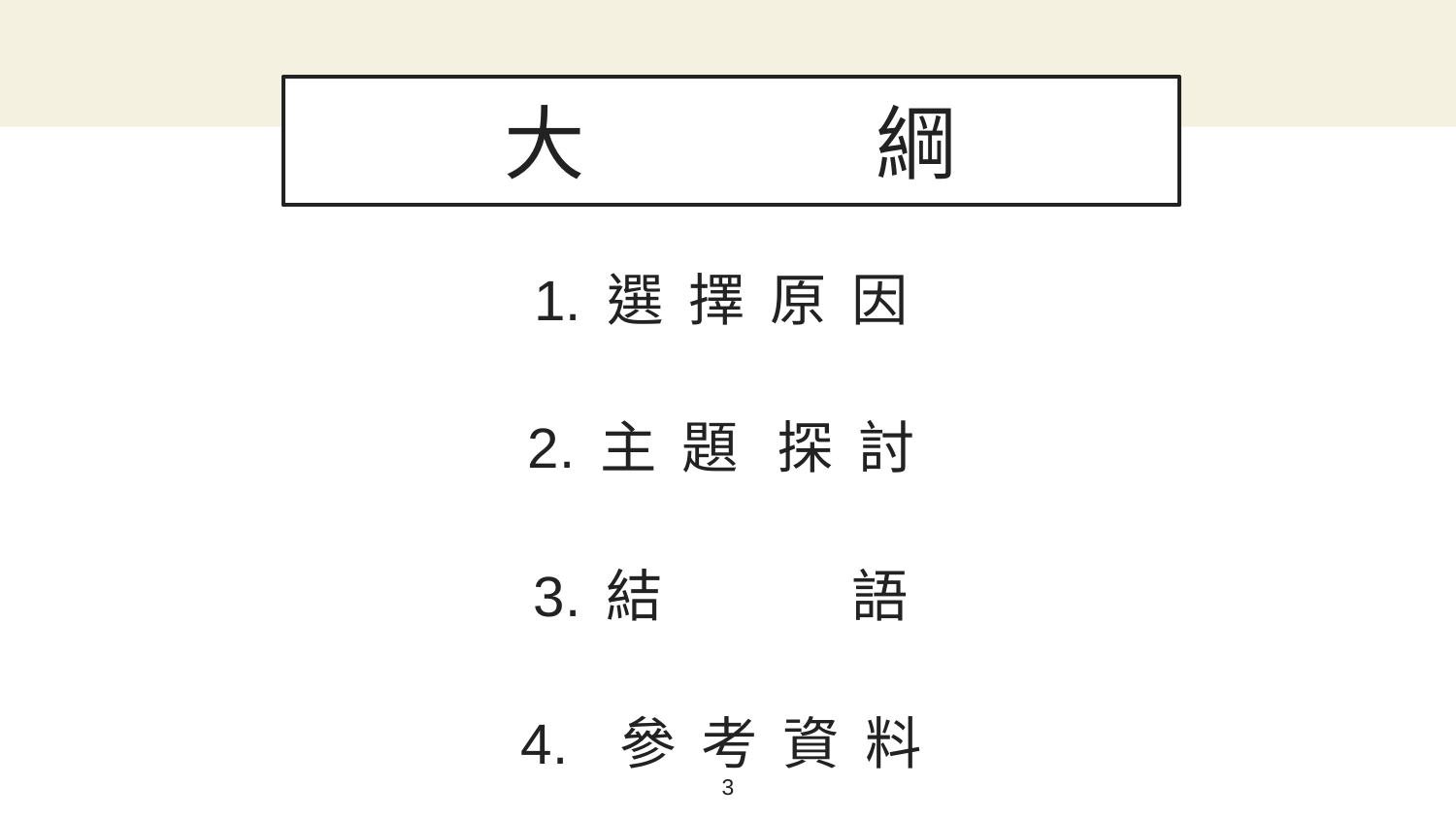

# 大                綱
選  擇  原  因
主  題   探  討
結               語
 參  考  資  料

3